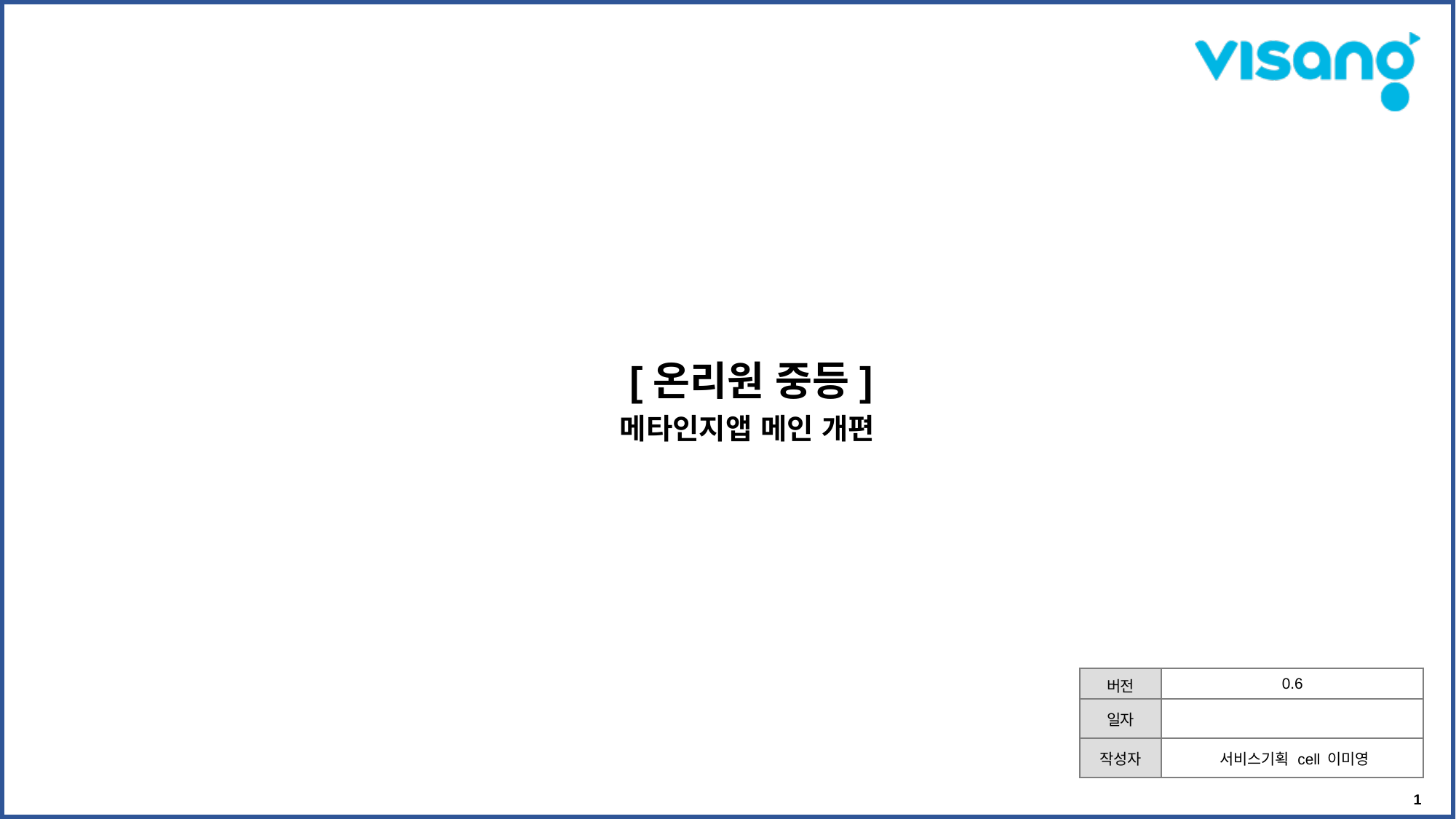

[온리원 중등]
메타인지앱 메인 개편
| 버전 | 0.6 |
| --- | --- |
| 일자 |  |
| 작성자 | 서비스기획 cell 이미영 |